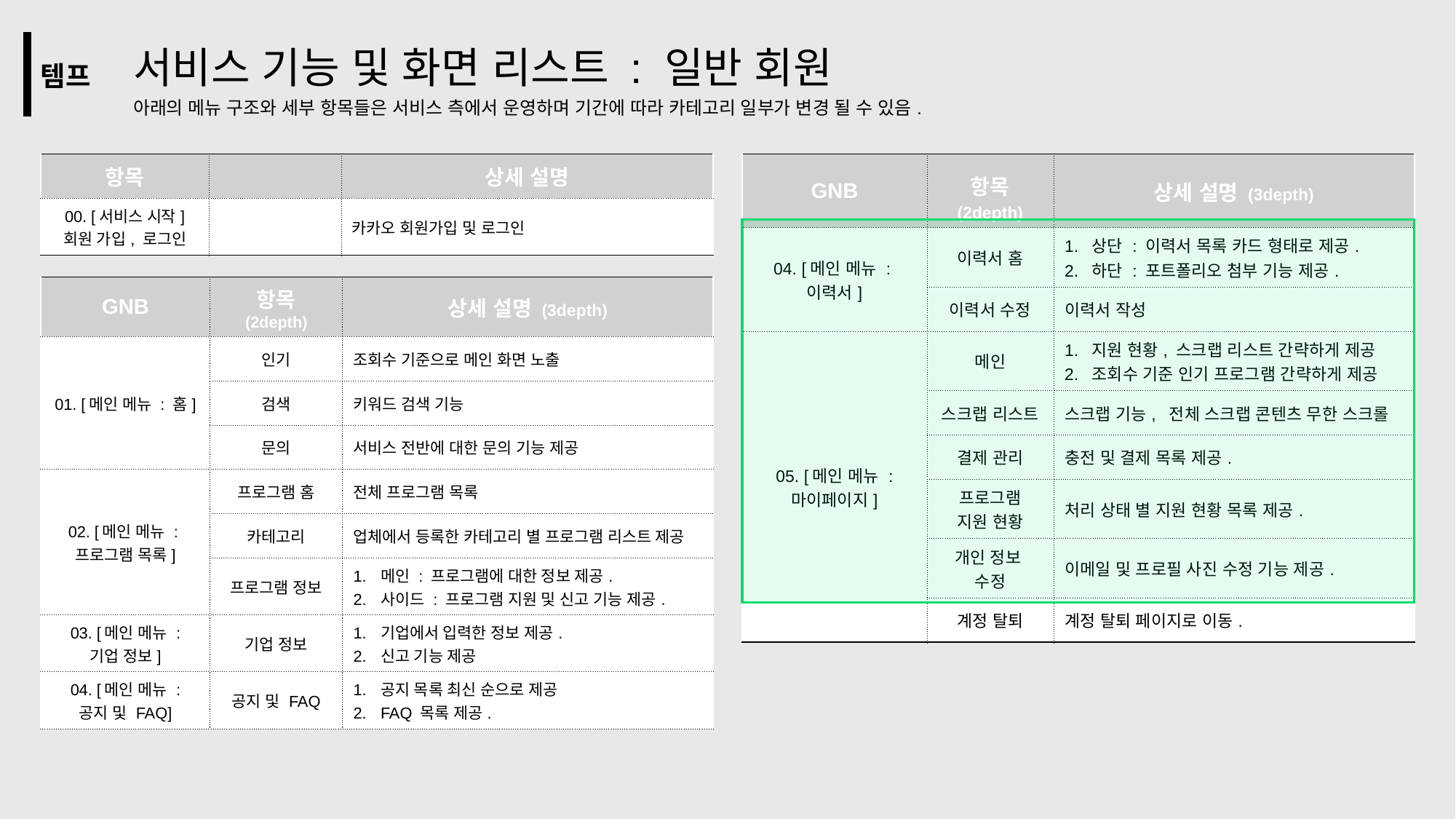

# 서비스 기능 및 화면 리스트 : 일반 회원 아래의 메뉴 구조와 세부 항목들은 서비스 측에서 운영하며 기간에 따라 카테고리 일부가 변경 될 수 있음.
| 템프 |
| --- |
| 항목 |  | 상세 설명 |
| --- | --- | --- |
| 00. [서비스 시작] 회원 가입, 로그인 |  | 카카오 회원가입 및 로그인 |
| GNB | 항목 (2depth) | 상세 설명 (3depth) |
| --- | --- | --- |
| 04. [메인 메뉴 : 이력서] | 이력서 홈 | 상단 : 이력서 목록 카드 형태로 제공. 하단 : 포트폴리오 첨부 기능 제공. |
|  | 이력서 수정 | 이력서 작성 |
| 05. [메인 메뉴 : 마이페이지] | 메인 | 지원 현황, 스크랩 리스트 간략하게 제공 조회수 기준 인기 프로그램 간략하게 제공 |
|  | 스크랩 리스트 | 스크랩 기능, 전체 스크랩 콘텐츠 무한 스크롤 |
|  | 결제 관리 | 충전 및 결제 목록 제공. |
|  | 프로그램 지원 현황 | 처리 상태 별 지원 현황 목록 제공. |
|  | 개인 정보 수정 | 이메일 및 프로필 사진 수정 기능 제공. |
|  | 계정 탈퇴 | 계정 탈퇴 페이지로 이동. |

| GNB | 항목 (2depth) | 상세 설명 (3depth) |
| --- | --- | --- |
| 01. [메인 메뉴 : 홈] | 인기 | 조회수 기준으로 메인 화면 노출 |
|  | 검색 | 키워드 검색 기능 |
|  | 문의 | 서비스 전반에 대한 문의 기능 제공 |
| 02. [메인 메뉴 : 프로그램 목록] | 프로그램 홈 | 전체 프로그램 목록 |
|  | 카테고리 | 업체에서 등록한 카테고리 별 프로그램 리스트 제공 |
|  | 프로그램 정보 | 메인 : 프로그램에 대한 정보 제공. 사이드 : 프로그램 지원 및 신고 기능 제공. |
| 03. [메인 메뉴 : 기업 정보] | 기업 정보 | 기업에서 입력한 정보 제공. 신고 기능 제공 |
| 04. [메인 메뉴 : 공지 및 FAQ] | 공지 및 FAQ | 공지 목록 최신 순으로 제공 FAQ 목록 제공. |